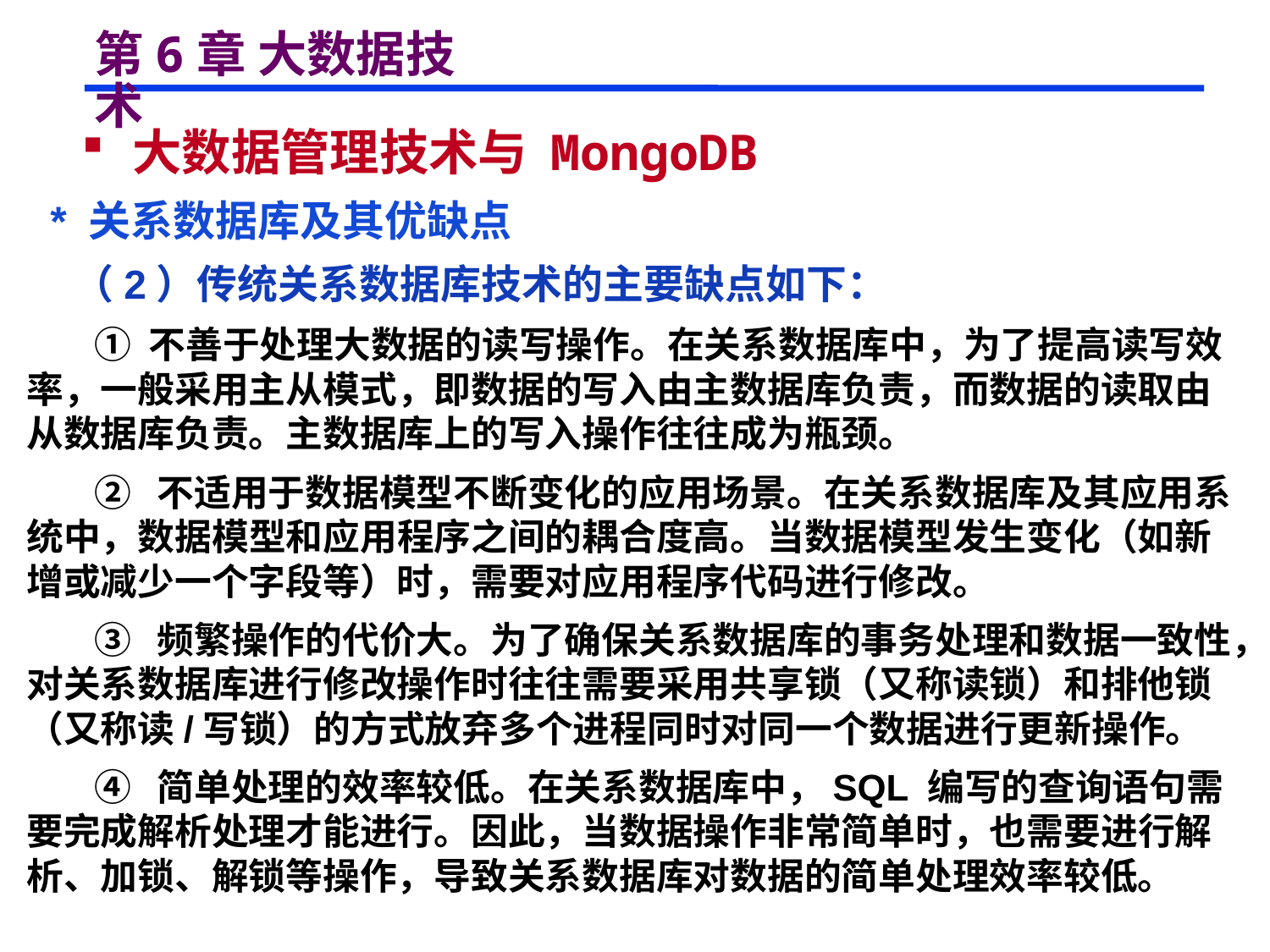

# 第6章 大数据技术
 大数据管理技术与 MongoDB
  * 关系数据库及其优缺点
    （2）传统关系数据库技术的主要缺点如下：
        ① 不善于处理大数据的读写操作。在关系数据库中，为了提高读写效率，一般采用主从模式，即数据的写入由主数据库负责，而数据的读取由从数据库负责。主数据库上的写入操作往往成为瓶颈。
        ②  不适用于数据模型不断变化的应用场景。在关系数据库及其应用系统中，数据模型和应用程序之间的耦合度高。当数据模型发生变化（如新增或减少一个字段等）时，需要对应用程序代码进行修改。
        ③  频繁操作的代价大。为了确保关系数据库的事务处理和数据一致性，对关系数据库进行修改操作时往往需要采用共享锁（又称读锁）和排他锁（又称读/写锁）的方式放弃多个进程同时对同一个数据进行更新操作。
        ④  简单处理的效率较低。在关系数据库中，SQL 编写的查询语句需要完成解析处理才能进行。因此，当数据操作非常简单时，也需要进行解析、加锁、解锁等操作，导致关系数据库对数据的简单处理效率较低。